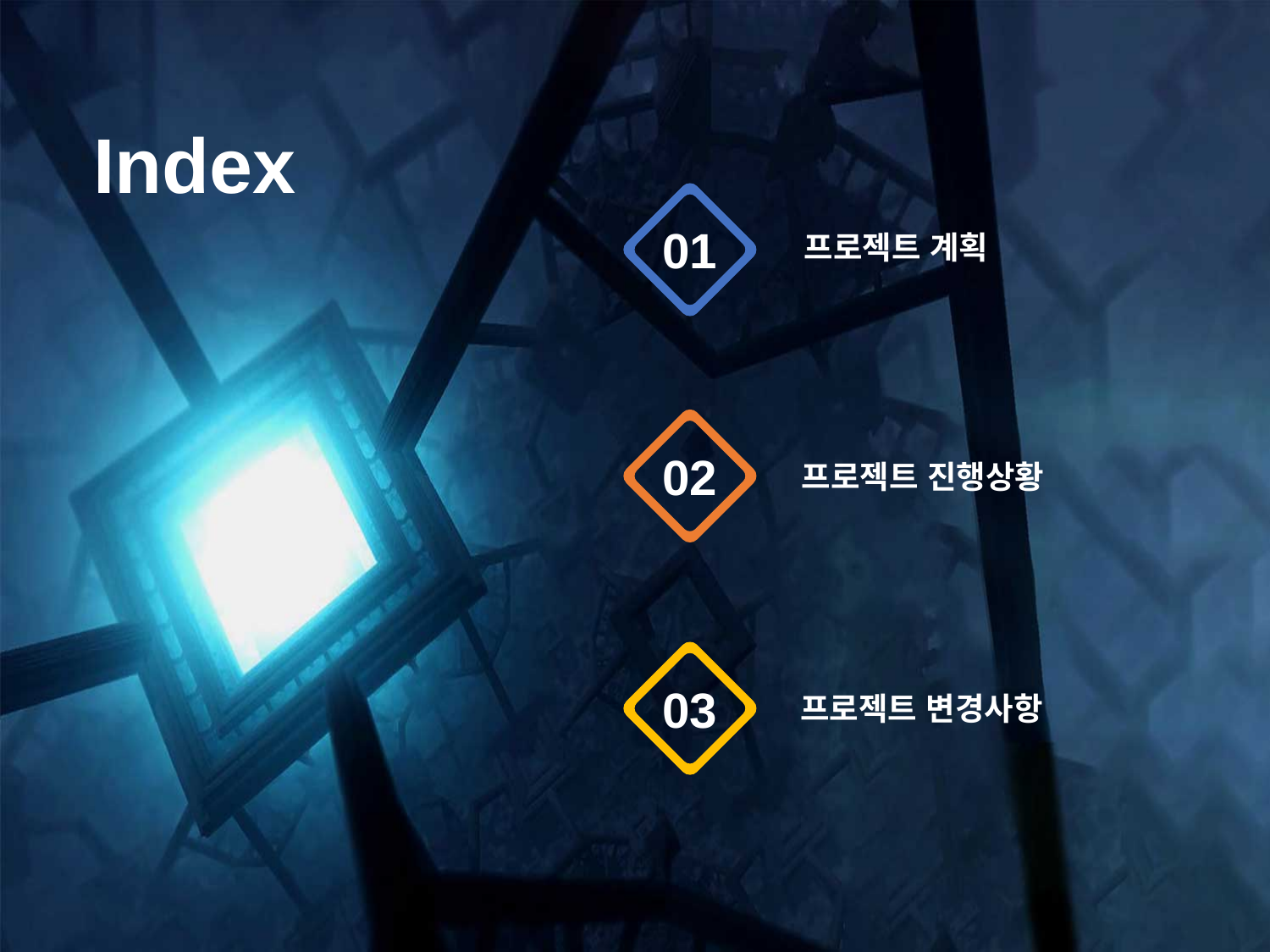

Index

01
프로젝트 계획

02
프로젝트 진행상황

03
프로젝트 변경사항